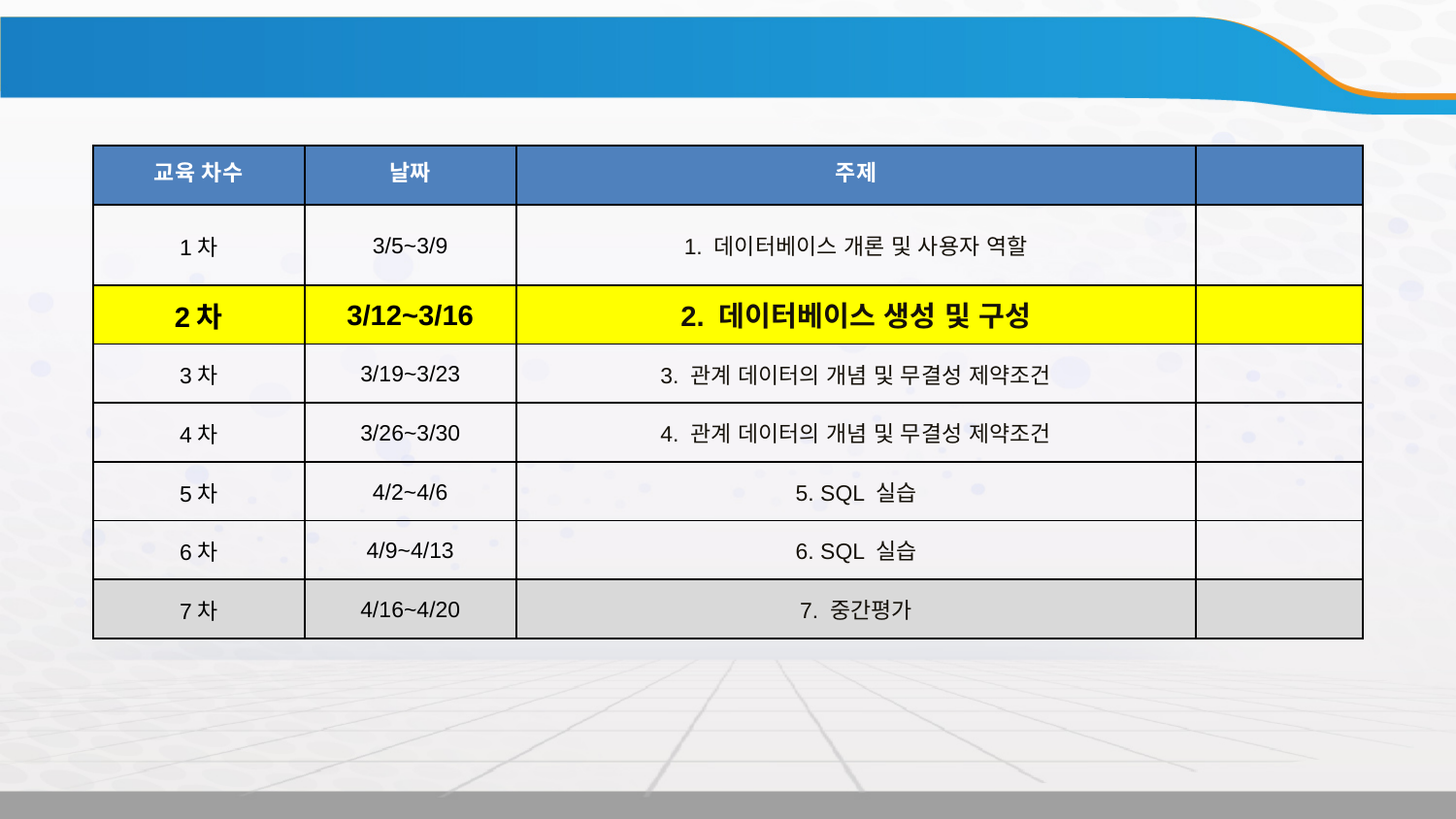

| 교육 차수 | 날짜 | 주제 |  |
| --- | --- | --- | --- |
| 1차 | 3/5~3/9 | 1. 데이터베이스 개론 및 사용자 역할 |  |
| 2차 | 3/12~3/16 | 2. 데이터베이스 생성 및 구성 |  |
| 3차 | 3/19~3/23 | 3. 관계 데이터의 개념 및 무결성 제약조건 |  |
| 4차 | 3/26~3/30 | 4. 관계 데이터의 개념 및 무결성 제약조건 |  |
| 5차 | 4/2~4/6 | 5. SQL 실습 |  |
| 6차 | 4/9~4/13 | 6. SQL 실습 |  |
| 7차 | 4/16~4/20 | 7. 중간평가 |  |